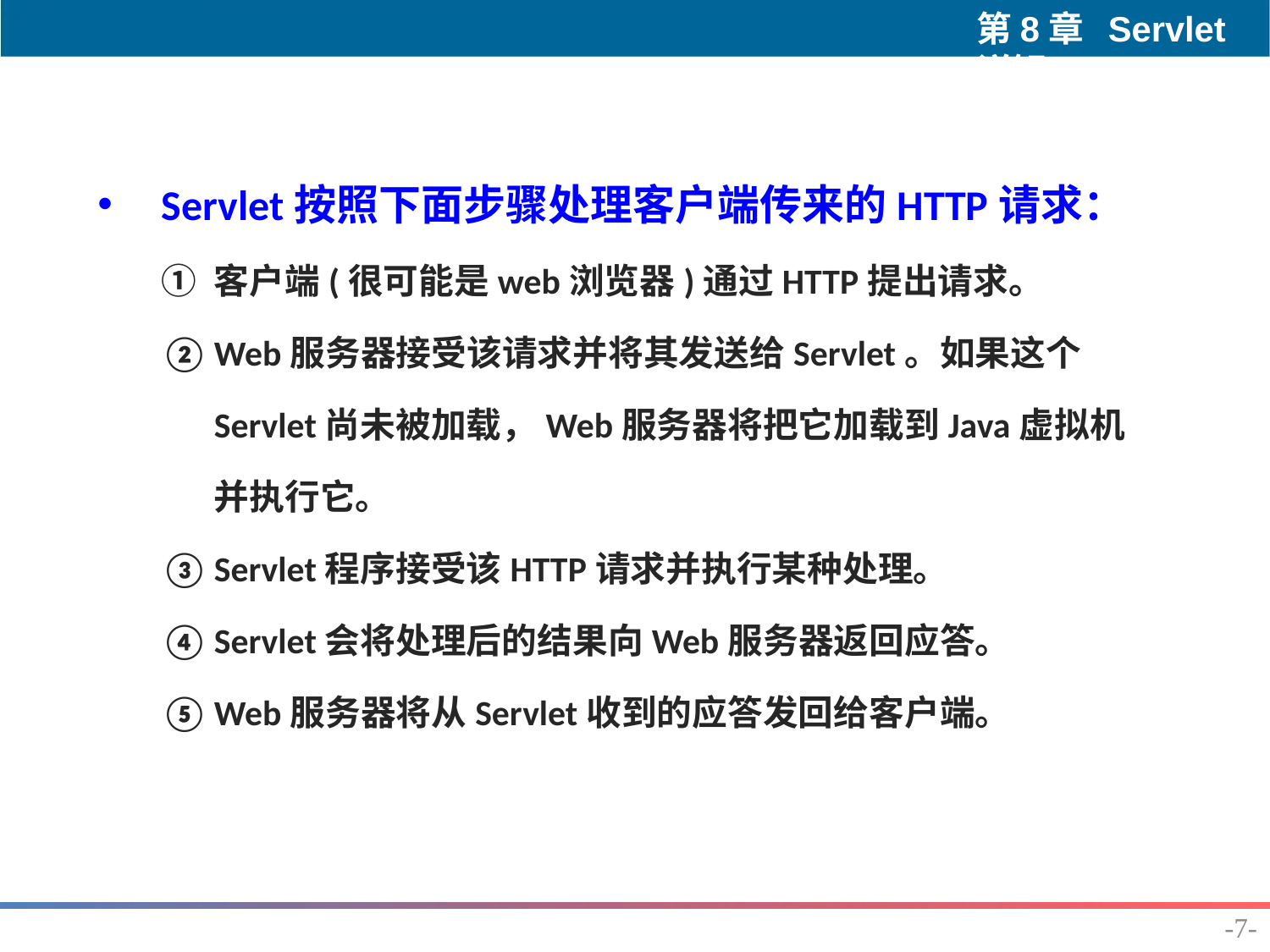

Servlet按照下面步骤处理客户端传来的HTTP请求：
客户端(很可能是web浏览器)通过HTTP提出请求。
Web服务器接受该请求并将其发送给Servlet。如果这个Servlet尚未被加载，Web服务器将把它加载到Java虚拟机并执行它。
Servlet程序接受该HTTP请求并执行某种处理。
Servlet会将处理后的结果向Web服务器返回应答。
Web服务器将从Servlet收到的应答发回给客户端。
-7-